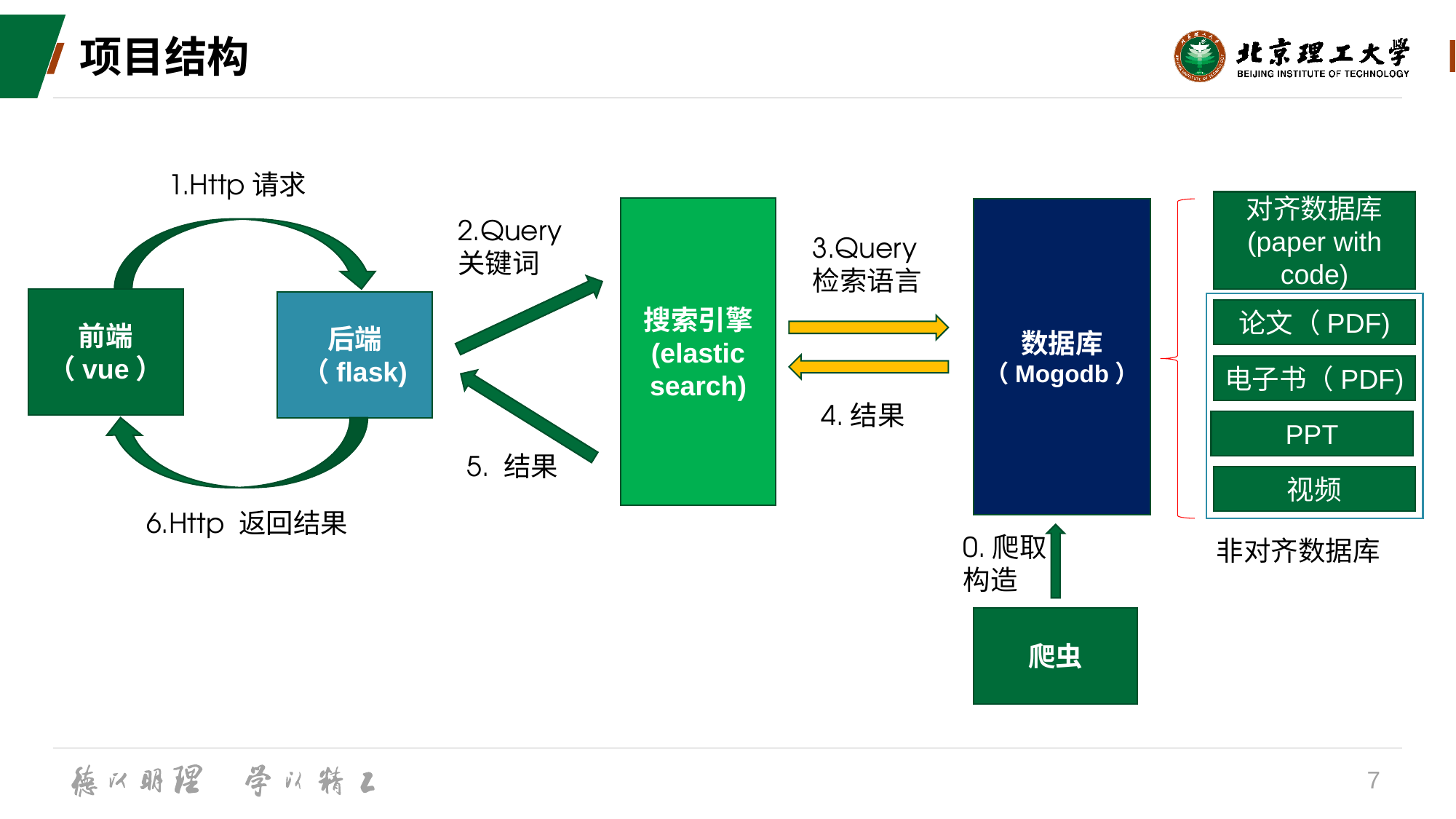

# 项目结构
1.Http请求
对齐数据库
(paper with code)
搜索引擎
(elastic
search)
数据库
（Mogodb）

2.Query
关键词

3.Query
检索语言
前端
（vue）
后端
（flask)

论文（PDF)

电子书（PDF)
4.结果

PPT

5. 结果
视频
6.Http 返回结果
0.爬取
构造

非对齐数据库
爬虫